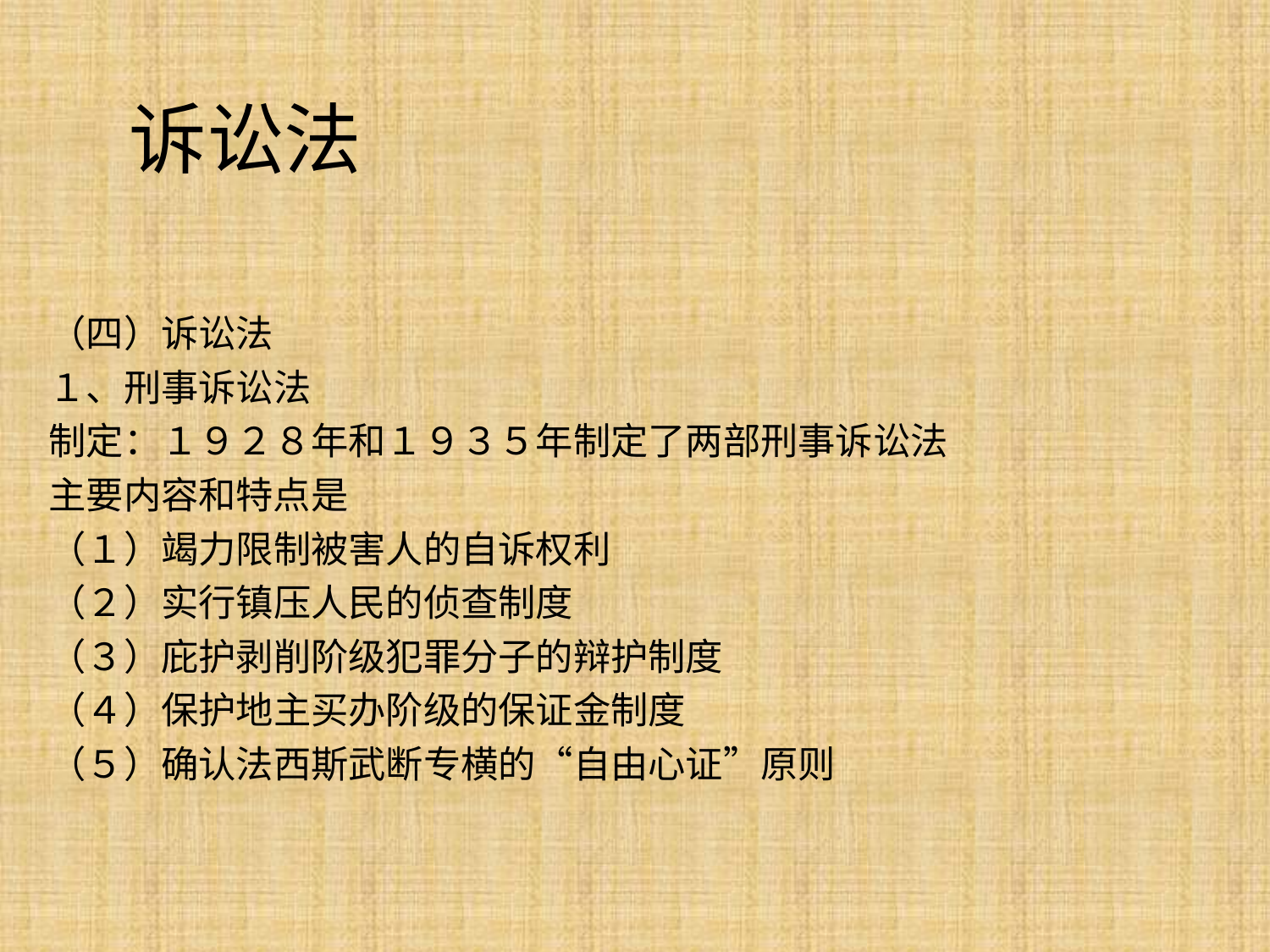

# 诉讼法
（四）诉讼法
１、刑事诉讼法
制定：１９２８年和１９３５年制定了两部刑事诉讼法
主要内容和特点是
（１）竭力限制被害人的自诉权利
（２）实行镇压人民的侦查制度
（３）庇护剥削阶级犯罪分子的辩护制度
（４）保护地主买办阶级的保证金制度
（５）确认法西斯武断专横的“自由心证”原则